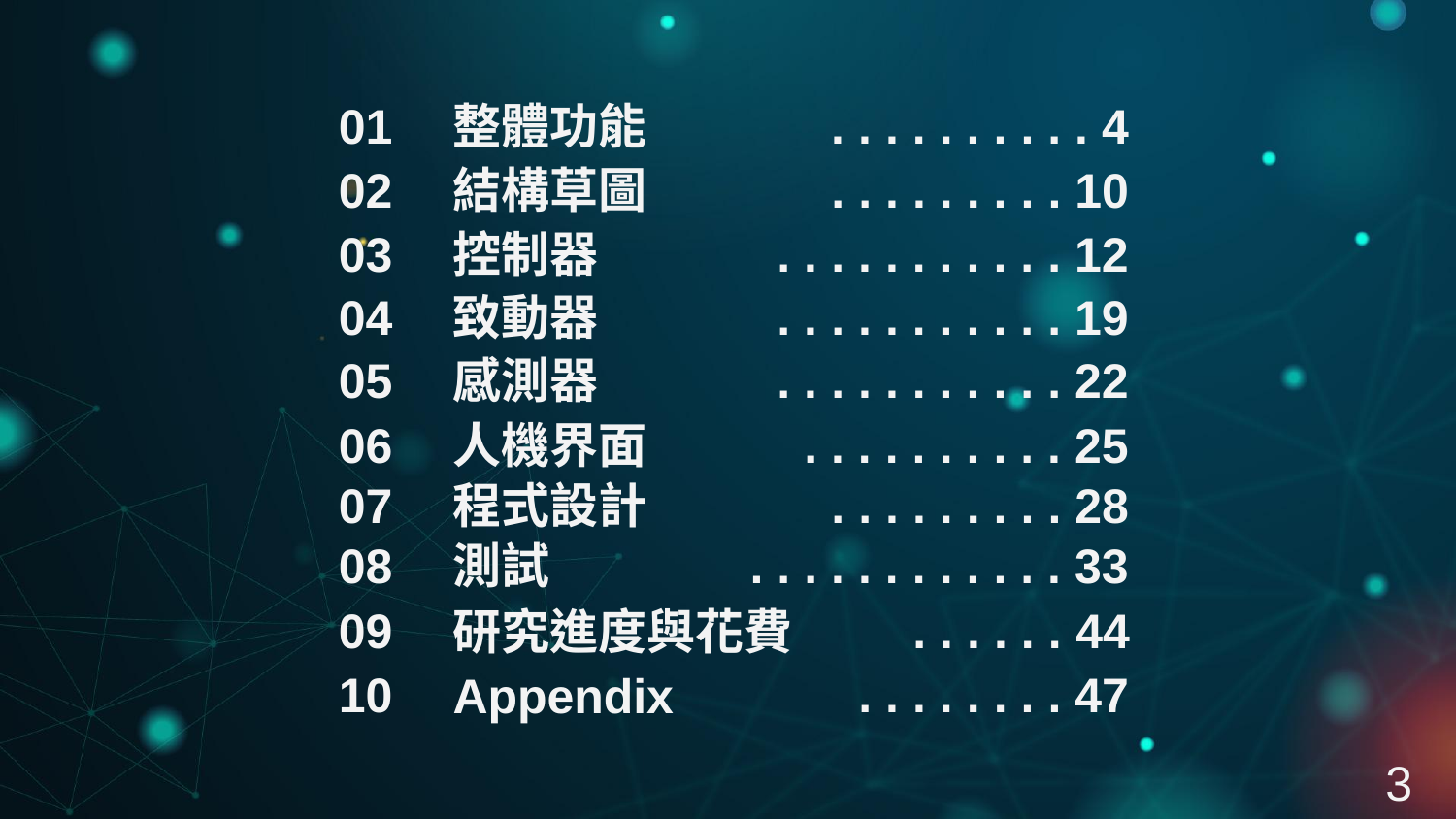

01
 . . . . . . . . . . 4
整體功能
02
 . . . . . . . . . 10
結構草圖
03
 . . . . . . . . . . . 12
控制器
04
 . . . . . . . . . . . 19
致動器
05
 . . . . . . . . . . . 22
感測器
06
 . . . . . . . . . . 25
人機界面
07
 . . . . . . . . . 28
程式設計
08
 . . . . . . . . . . . . 33
測試
09
 . . . . . . 44
研究進度與花費
10
 . . . . . . . . 47
Appendix